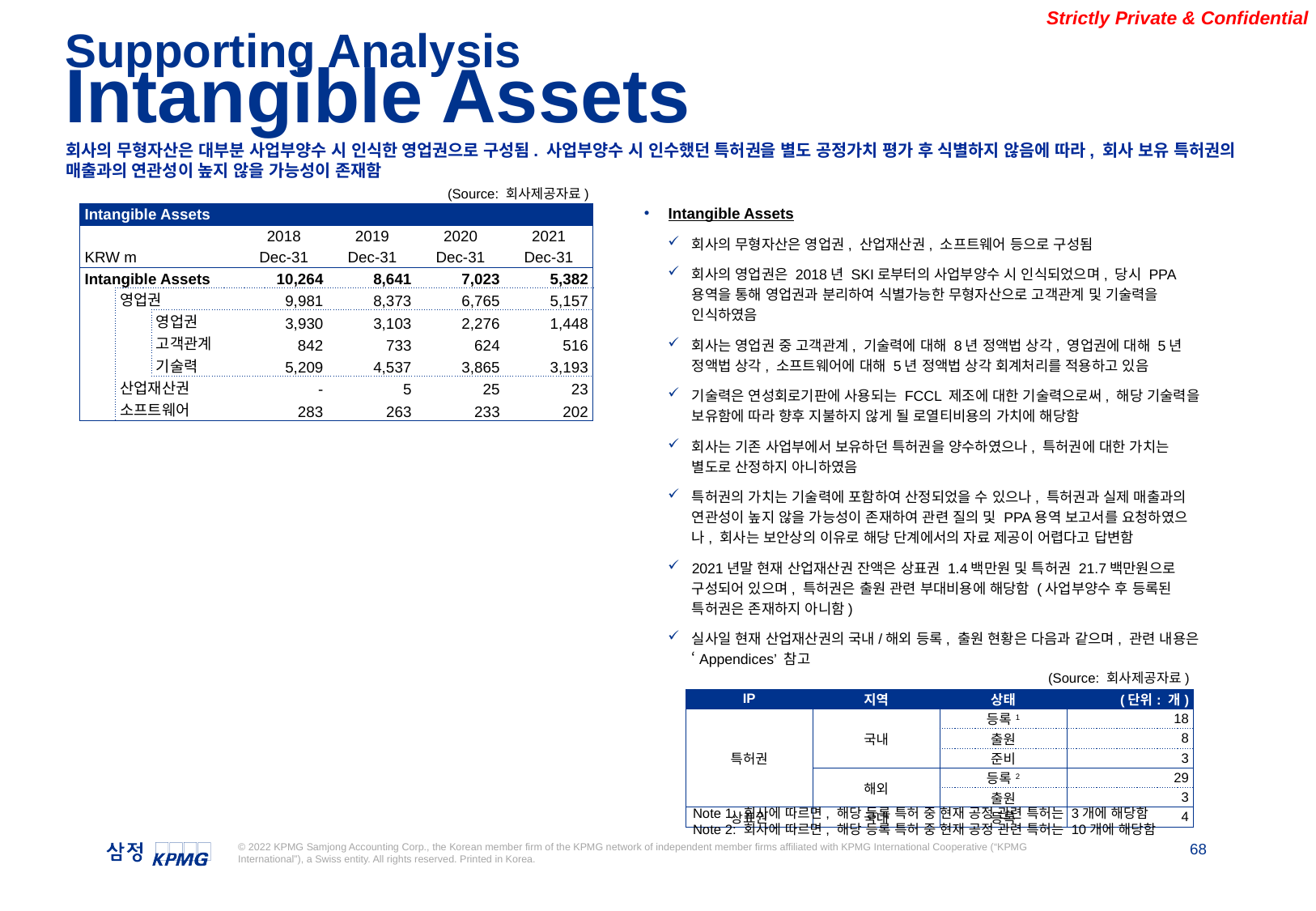

Supporting Analysis
Intangible Assets
회사의 무형자산은 대부분 사업부양수 시 인식한 영업권으로 구성됨. 사업부양수 시 인수했던 특허권을 별도 공정가치 평가 후 식별하지 않음에 따라, 회사 보유 특허권의 매출과의 연관성이 높지 않을 가능성이 존재함
(Source: 회사제공자료)
Intangible Assets
회사의 무형자산은 영업권, 산업재산권, 소프트웨어 등으로 구성됨
회사의 영업권은 2018년 SKI로부터의 사업부양수 시 인식되었으며, 당시 PPA 용역을 통해 영업권과 분리하여 식별가능한 무형자산으로 고객관계 및 기술력을 인식하였음
회사는 영업권 중 고객관계, 기술력에 대해 8년 정액법 상각, 영업권에 대해 5년 정액법 상각, 소프트웨어에 대해 5년 정액법 상각 회계처리를 적용하고 있음
기술력은 연성회로기판에 사용되는 FCCL 제조에 대한 기술력으로써, 해당 기술력을 보유함에 따라 향후 지불하지 않게 될 로열티비용의 가치에 해당함
회사는 기존 사업부에서 보유하던 특허권을 양수하였으나, 특허권에 대한 가치는 별도로 산정하지 아니하였음
특허권의 가치는 기술력에 포함하여 산정되었을 수 있으나, 특허권과 실제 매출과의 연관성이 높지 않을 가능성이 존재하여 관련 질의 및 PPA용역 보고서를 요청하였으나, 회사는 보안상의 이유로 해당 단계에서의 자료 제공이 어렵다고 답변함
2021년말 현재 산업재산권 잔액은 상표권 1.4백만원 및 특허권 21.7백만원으로 구성되어 있으며, 특허권은 출원 관련 부대비용에 해당함 (사업부양수 후 등록된 특허권은 존재하지 아니함)
실사일 현재 산업재산권의 국내/해외 등록, 출원 현황은 다음과 같으며, 관련 내용은 ‘Appendices’ 참고

| Intangible Assets |  |  |  |  |  |  |
| --- | --- | --- | --- | --- | --- | --- |
|  |  |  | 2018 | 2019 | 2020 | 2021 |
| KRW m |  |  | Dec-31 | Dec-31 | Dec-31 | Dec-31 |
| Intangible Assets |  |  | 10,264 | 8,641 | 7,023 | 5,382 |
|  | 영업권 |  | 9,981 | 8,373 | 6,765 | 5,157 |
|  |  | 영업권 | 3,930 | 3,103 | 2,276 | 1,448 |
|  |  | 고객관계 | 842 | 733 | 624 | 516 |
|  |  | 기술력 | 5,209 | 4,537 | 3,865 | 3,193 |
|  | 산업재산권 |  | - | 5 | 25 | 23 |
|  | 소프트웨어 |  | 283 | 263 | 233 | 202 |
(Source: 회사제공자료)
| IP | 지역 | 상태 | (단위: 개) |
| --- | --- | --- | --- |
| 특허권 | 국내 | 등록1 | 18 |
|  |  | 출원 | 8 |
|  |  | 준비 | 3 |
|  | 해외 | 등록2 | 29 |
|  |  | 출원 | 3 |
| 상표권 | 국내 | 등록 | 4 |
Note 1: 회사에 따르면, 해당 등록 특허 중 현재 공정 관련 특허는 3개에 해당함
Note 2: 회사에 따르면, 해당 등록 특허 중 현재 공정 관련 특허는 10개에 해당함